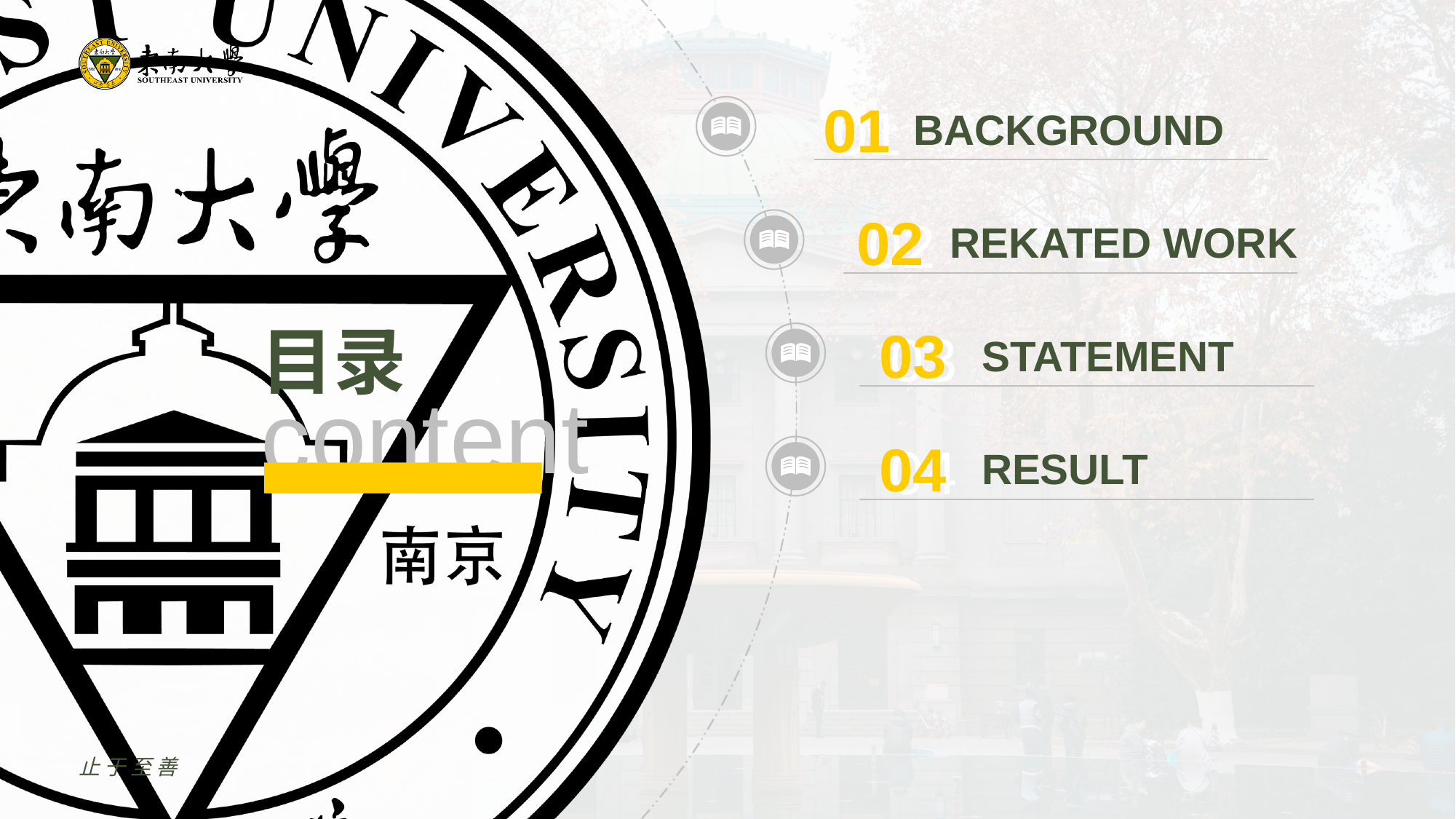

01
01

BACKGROUND
02
02

REKATED WORK
03
03

STATEMENT
04
04

RESULT

止于至善